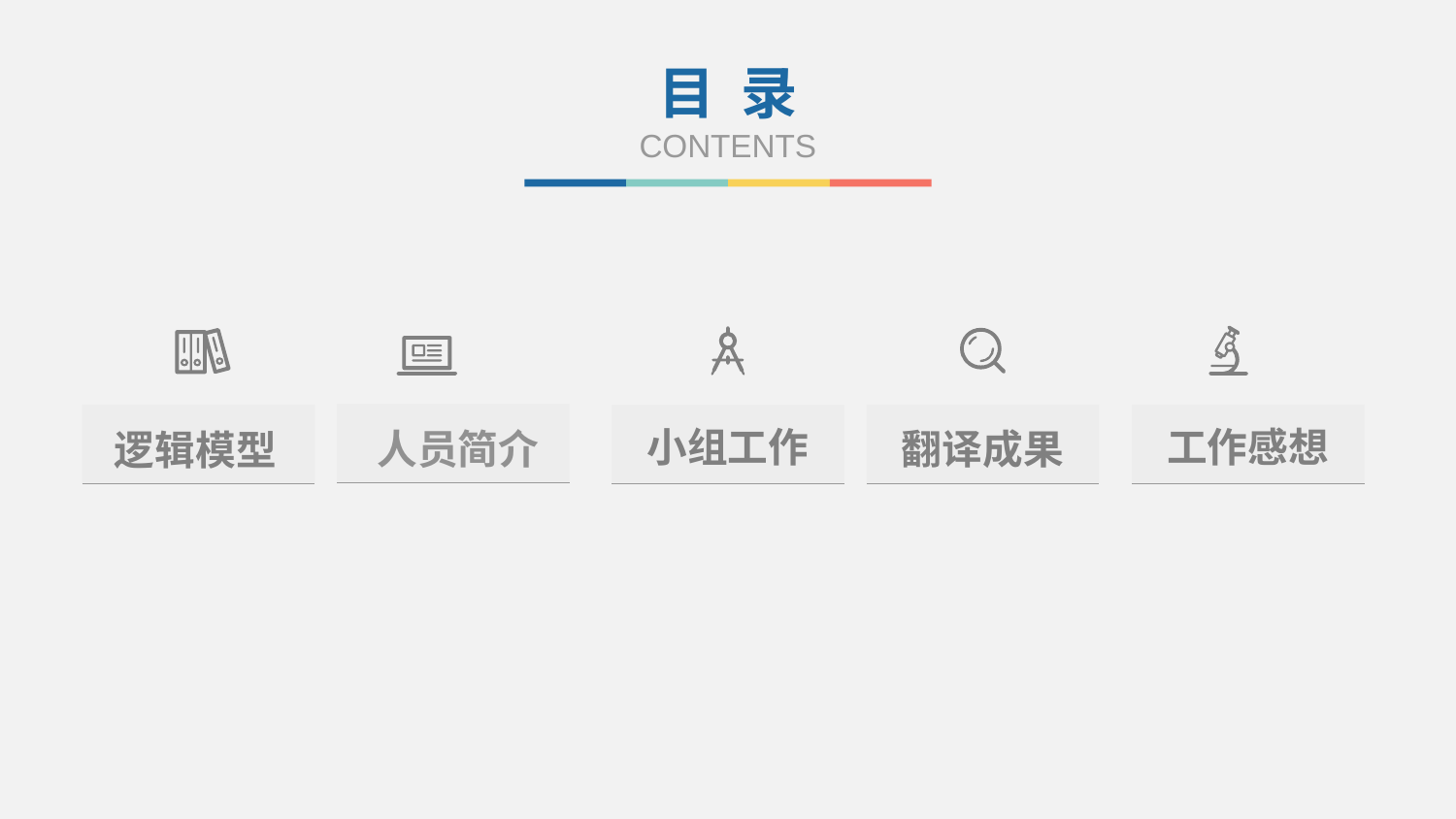

目  录
CONTENTS

工作感想
小组工作
翻译成果
人员简介
逻辑模型